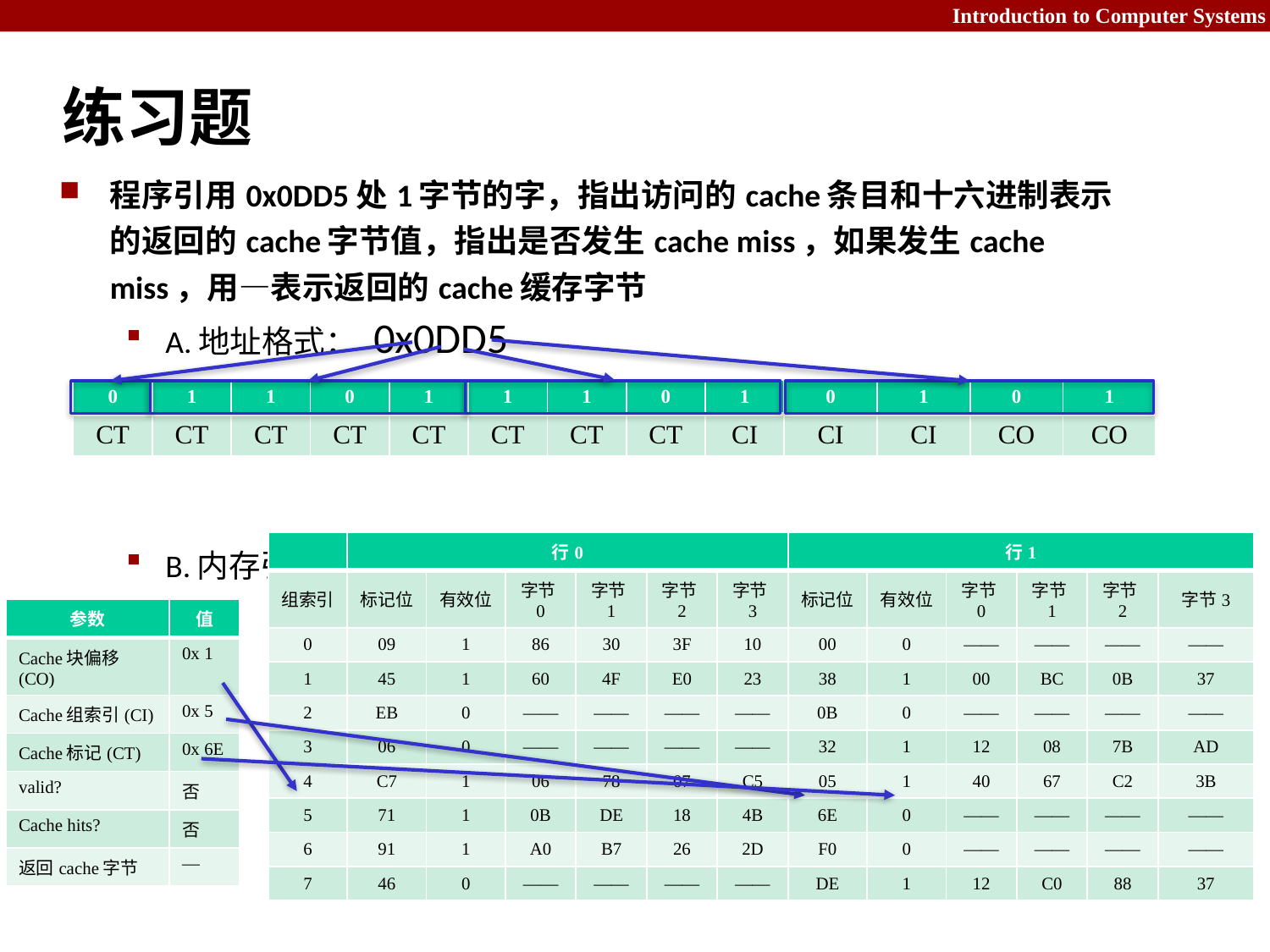

# 练习题
程序引用0x0DD5处1字节的字，指出访问的cache条目和十六进制表示的返回的cache字节值，指出是否发生cache miss，如果发生cache miss，用—表示返回的cache缓存字节
A.地址格式： 0x0DD5

B.内存引用：

| 0 | 1 | 1 | 0 | 1 | 1 | 1 | 0 | 1 | 0 | 1 | 0 | 1 |
| --- | --- | --- | --- | --- | --- | --- | --- | --- | --- | --- | --- | --- |
| CT | CT | CT | CT | CT | CT | CT | CT | CI | CI | CI | CO | CO |

|  | 行0 |  |  |  |  |  | 行1 |  |  |  |  |  |
| --- | --- | --- | --- | --- | --- | --- | --- | --- | --- | --- | --- | --- |
| 组索引 | 标记位 | 有效位 | 字节0 | 字节1 | 字节2 | 字节3 | 标记位 | 有效位 | 字节0 | 字节1 | 字节2 | 字节3 |
| 0 | 09 | 1 | 86 | 30 | 3F | 10 | 00 | 0 | —— | —— | —— | —— |
| 1 | 45 | 1 | 60 | 4F | E0 | 23 | 38 | 1 | 00 | BC | 0B | 37 |
| 2 | EB | 0 | —— | —— | —— | —— | 0B | 0 | —— | —— | —— | —— |
| 3 | 06 | 0 | —— | —— | —— | —— | 32 | 1 | 12 | 08 | 7B | AD |
| 4 | C7 | 1 | 06 | 78 | 07 | C5 | 05 | 1 | 40 | 67 | C2 | 3B |
| 5 | 71 | 1 | 0B | DE | 18 | 4B | 6E | 0 | —— | —— | —— | —— |
| 6 | 91 | 1 | A0 | B7 | 26 | 2D | F0 | 0 | —— | —— | —— | —— |
| 7 | 46 | 0 | —— | —— | —— | —— | DE | 1 | 12 | C0 | 88 | 37 |
| 参数 | 值 |
| --- | --- |
| Cache块偏移(CO) | 0x 1 |
| Cache组索引(CI) | 0x 5 |
| Cache标记(CT) | 0x 6E |
| valid? | 否 |
| Cache hits? | 否 |
| 返回cache字节 | — |